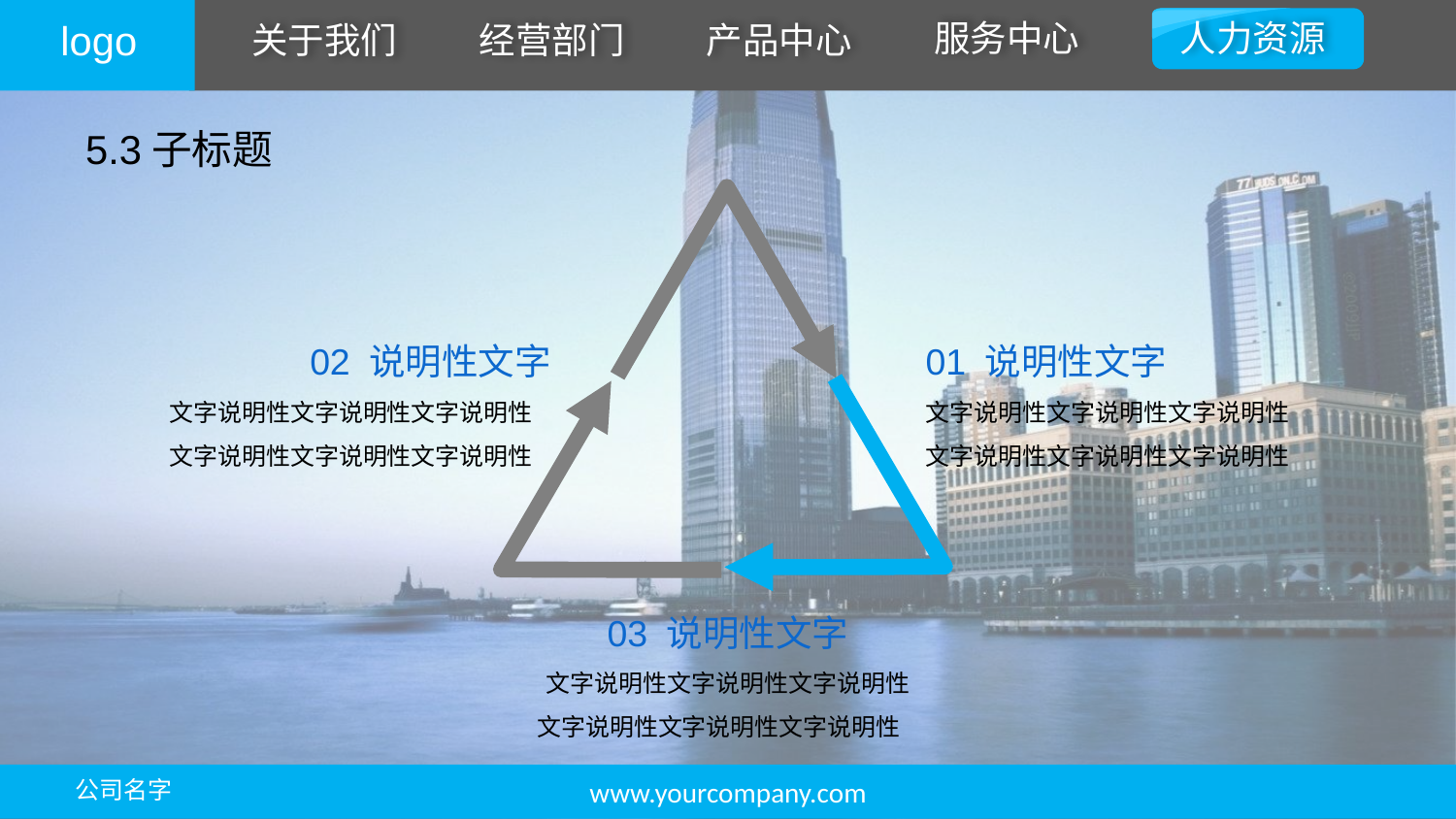

5.3子标题

02 说明性文字
文字说明性文字说明性文字说明性
文字说明性文字说明性文字说明性

01 说明性文字
文字说明性文字说明性文字说明性
文字说明性文字说明性文字说明性

03 说明性文字
文字说明性文字说明性文字说明性
文字说明性文字说明性文字说明性